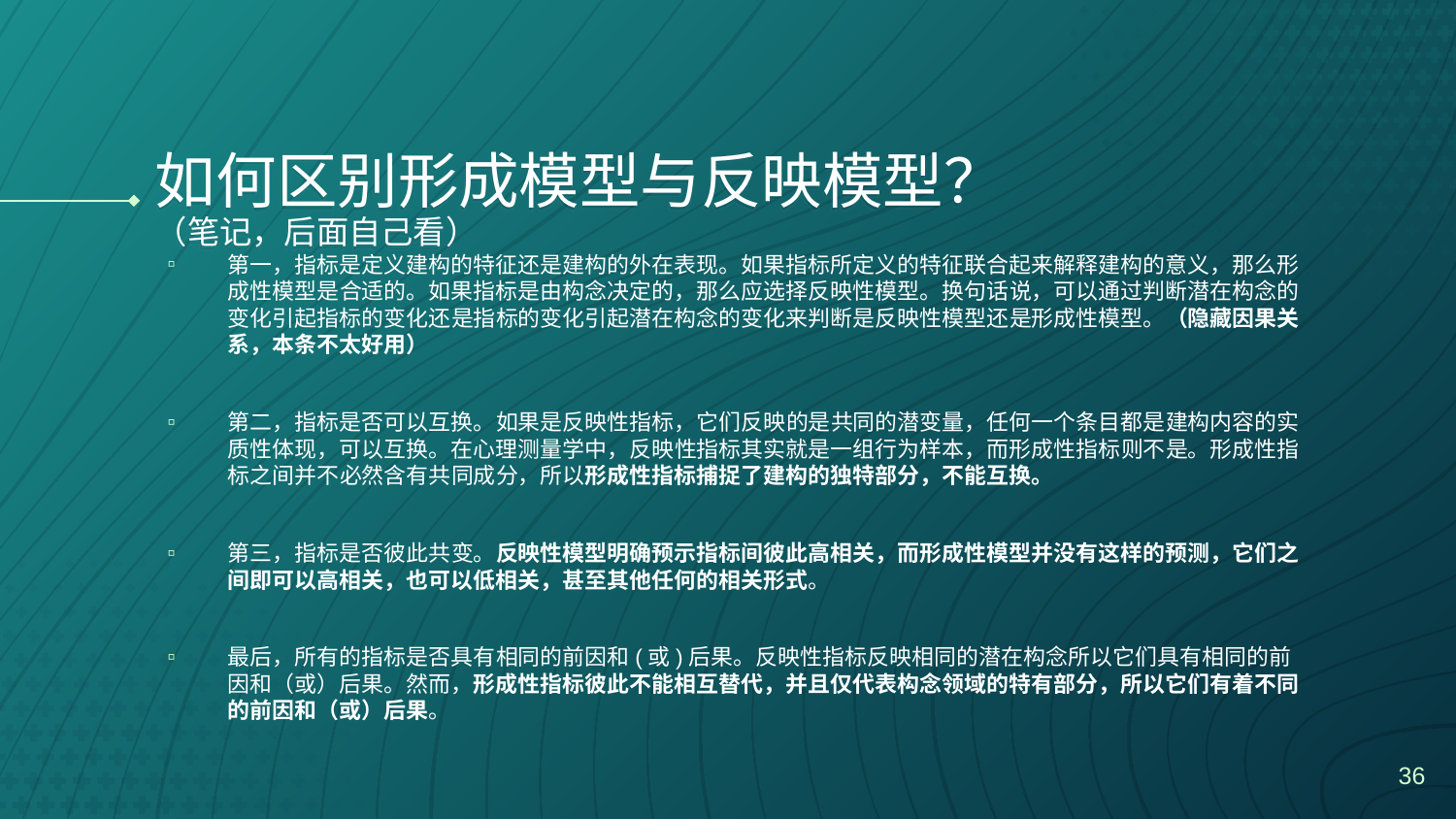

# 如何区别形成模型与反映模型？ （笔记，后面自己看）
第一，指标是定义建构的特征还是建构的外在表现。如果指标所定义的特征联合起来解释建构的意义，那么形成性模型是合适的。如果指标是由构念决定的，那么应选择反映性模型。换句话说，可以通过判断潜在构念的变化引起指标的变化还是指标的变化引起潜在构念的变化来判断是反映性模型还是形成性模型。（隐藏因果关系，本条不太好用）

第二，指标是否可以互换。如果是反映性指标，它们反映的是共同的潜变量，任何一个条目都是建构内容的实质性体现，可以互换。在心理测量学中，反映性指标其实就是一组行为样本，而形成性指标则不是。形成性指标之间并不必然含有共同成分，所以形成性指标捕捉了建构的独特部分，不能互换。

第三，指标是否彼此共变。反映性模型明确预示指标间彼此高相关，而形成性模型并没有这样的预测，它们之间即可以高相关，也可以低相关，甚至其他任何的相关形式。

最后，所有的指标是否具有相同的前因和(或)后果。反映性指标反映相同的潜在构念所以它们具有相同的前因和（或）后果。然而，形成性指标彼此不能相互替代，并且仅代表构念领域的特有部分，所以它们有着不同的前因和（或）后果。
36